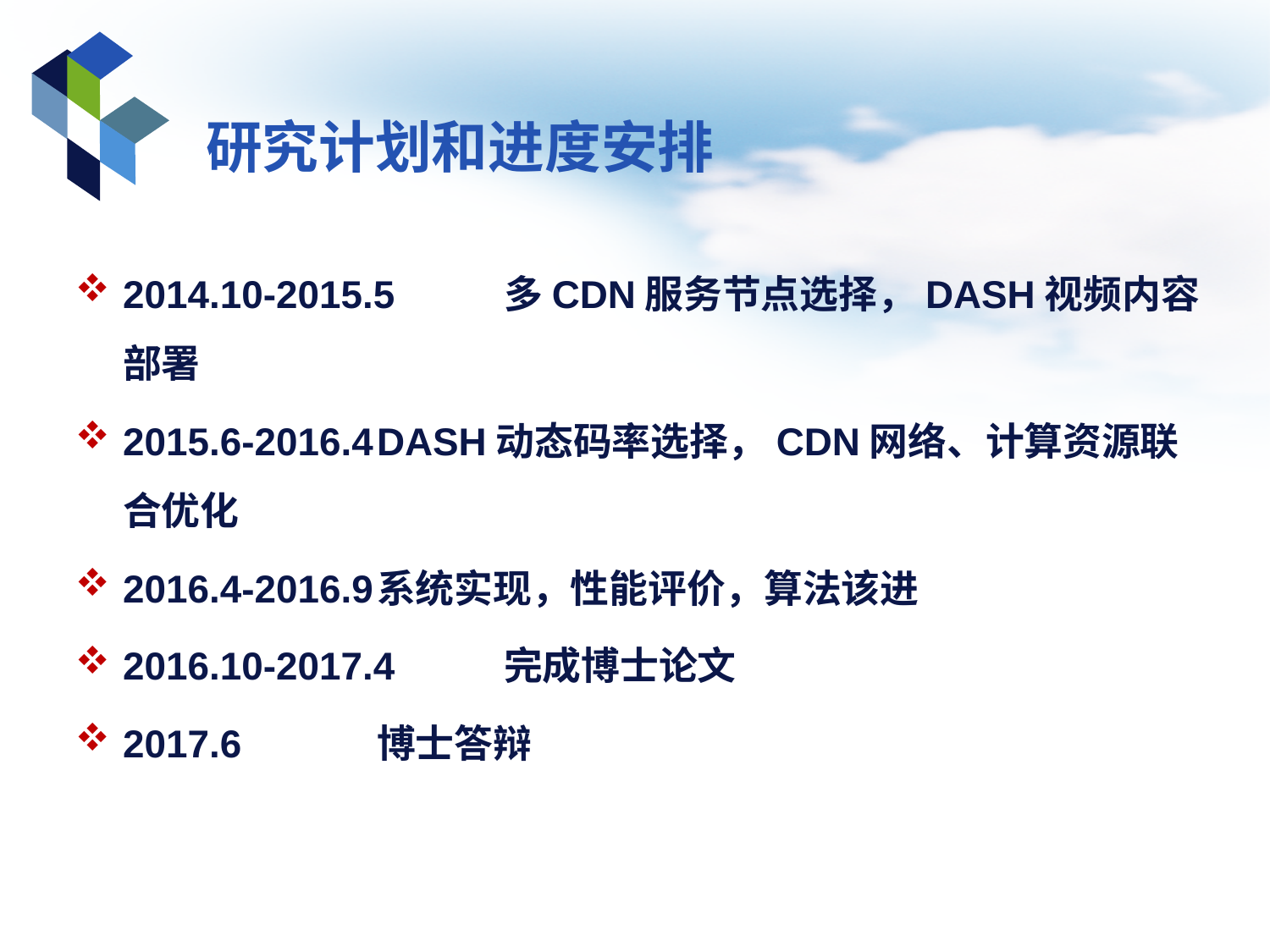

# 研究计划和进度安排
2014.10-2015.5	多CDN服务节点选择，DASH视频内容部署
2015.6-2016.4	DASH动态码率选择，CDN网络、计算资源联合优化
2016.4-2016.9	系统实现，性能评价，算法该进
2016.10-2017.4	完成博士论文
2017.6		博士答辩